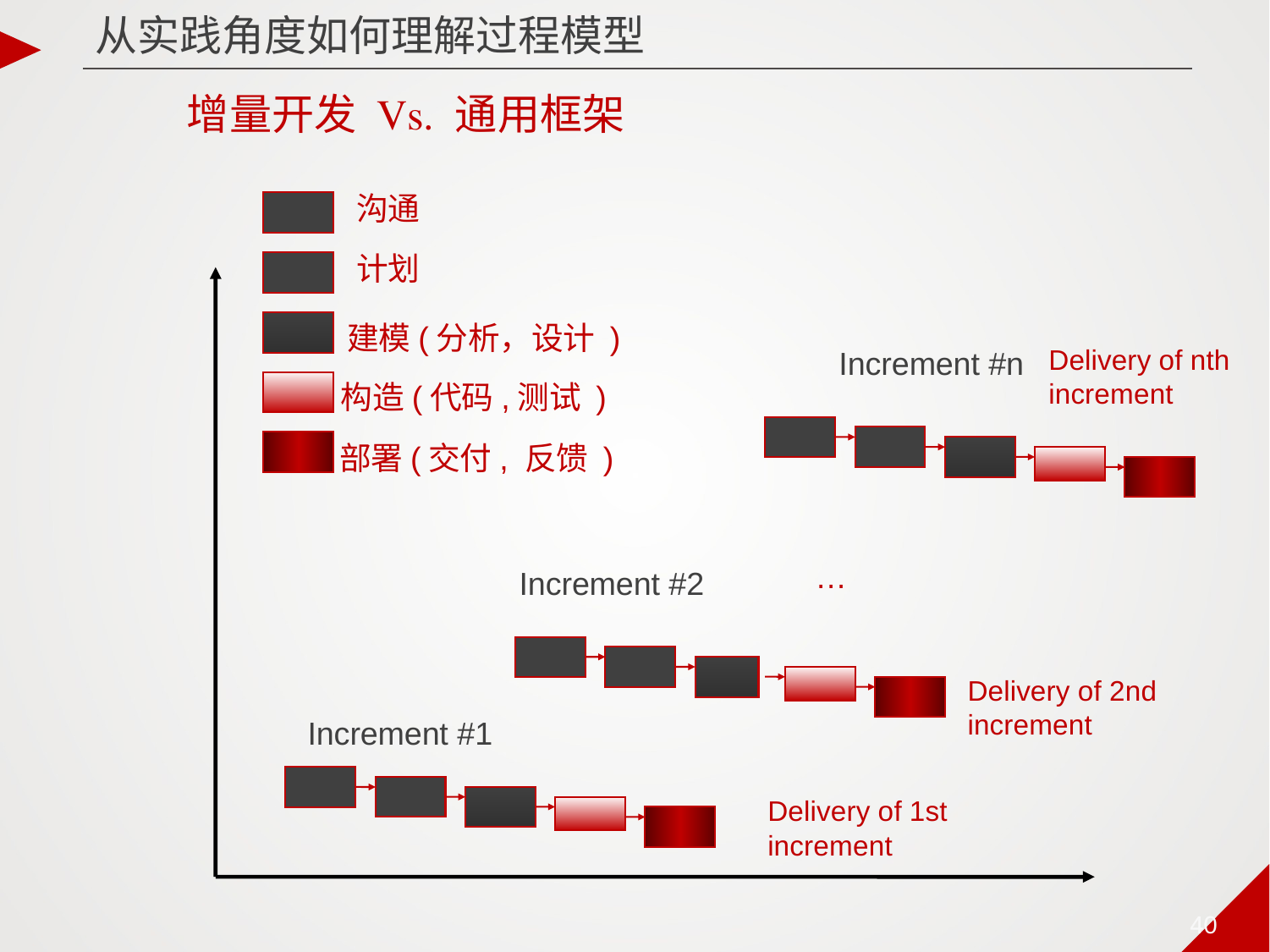

从实践角度如何理解过程模型

增量开发 Vs. 通用框架
沟通

计划

建模(分析，设计 )

Delivery of nth increment
Increment #n
构造(代码,测试 )

部署(交付, 反馈 )
…
Increment #2

Delivery of 2nd increment
Increment #1

Delivery of 1st increment